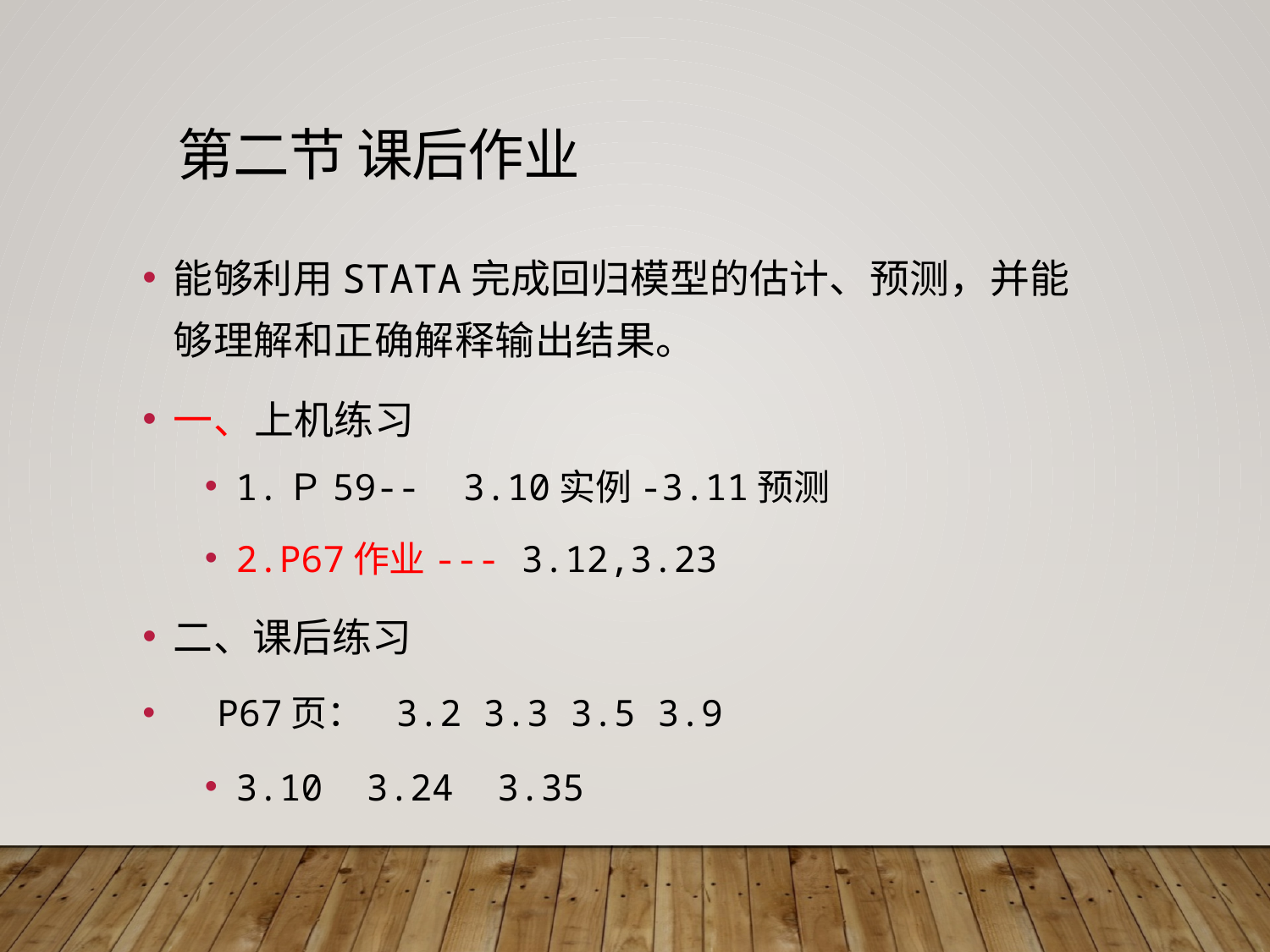

# 第二节 课后作业

能够利用STATA完成回归模型的估计、预测，并能够理解和正确解释输出结果。
一、上机练习
1.Ｐ59--  3.10实例-3.11预测
2.P67作业--- 3.12,3.23
二、课后练习
  P67页：   3.2 3.3 3.5 3.9
3.10  3.24  3.35